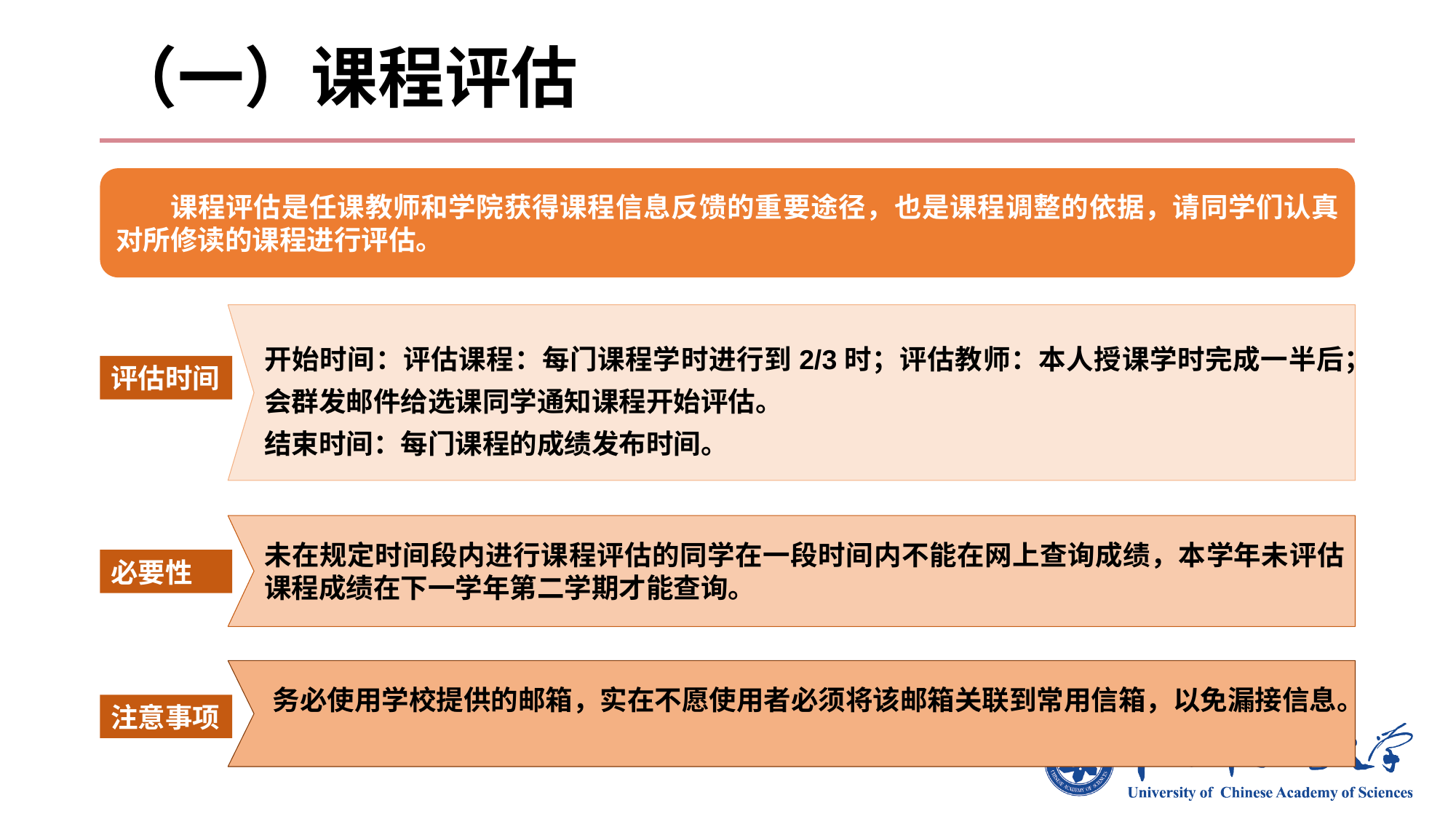

# （一）课程评估
       课程评估是任课教师和学院获得课程信息反馈的重要途径，也是课程调整的依据，请同学们认真对所修读的课程进行评估。

开始时间：评估课程：每门课程学时进行到2/3时；评估教师：本人授课学时完成一半后；会群发邮件给选课同学通知课程开始评估。
结束时间：每门课程的成绩发布时间。
评估时间

未在规定时间段内进行课程评估的同学在一段时间内不能在网上查询成绩，本学年未评估课程成绩在下一学年第二学期才能查询。
必要性

务必使用学校提供的邮箱，实在不愿使用者必须将该邮箱关联到常用信箱，以免漏接信息。
注意事项